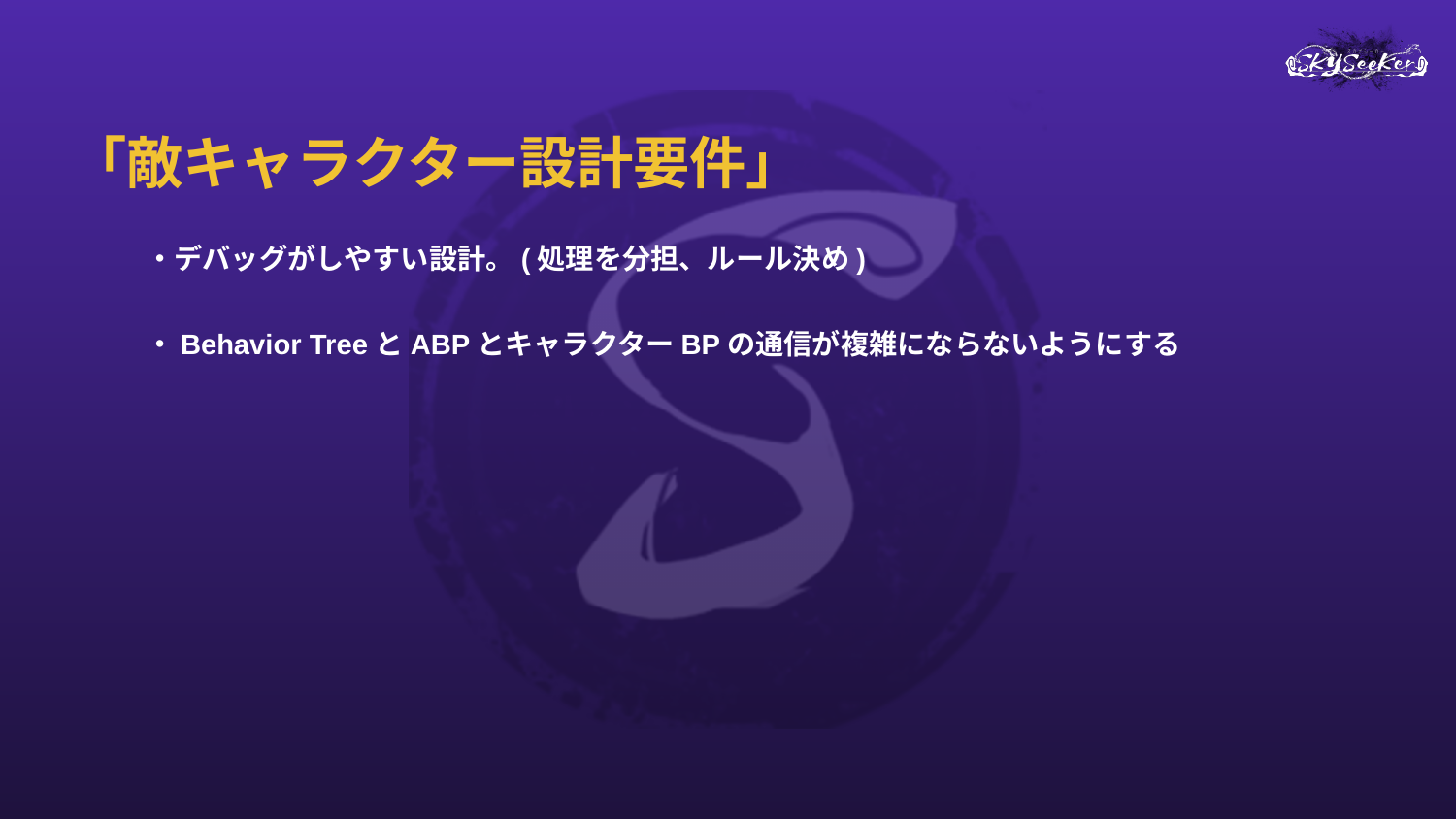

# 「敵キャラクター設計要件」
・デバッグがしやすい設計。(処理を分担、ルール決め)
・Behavior TreeとABPとキャラクターBPの通信が複雑にならないようにする